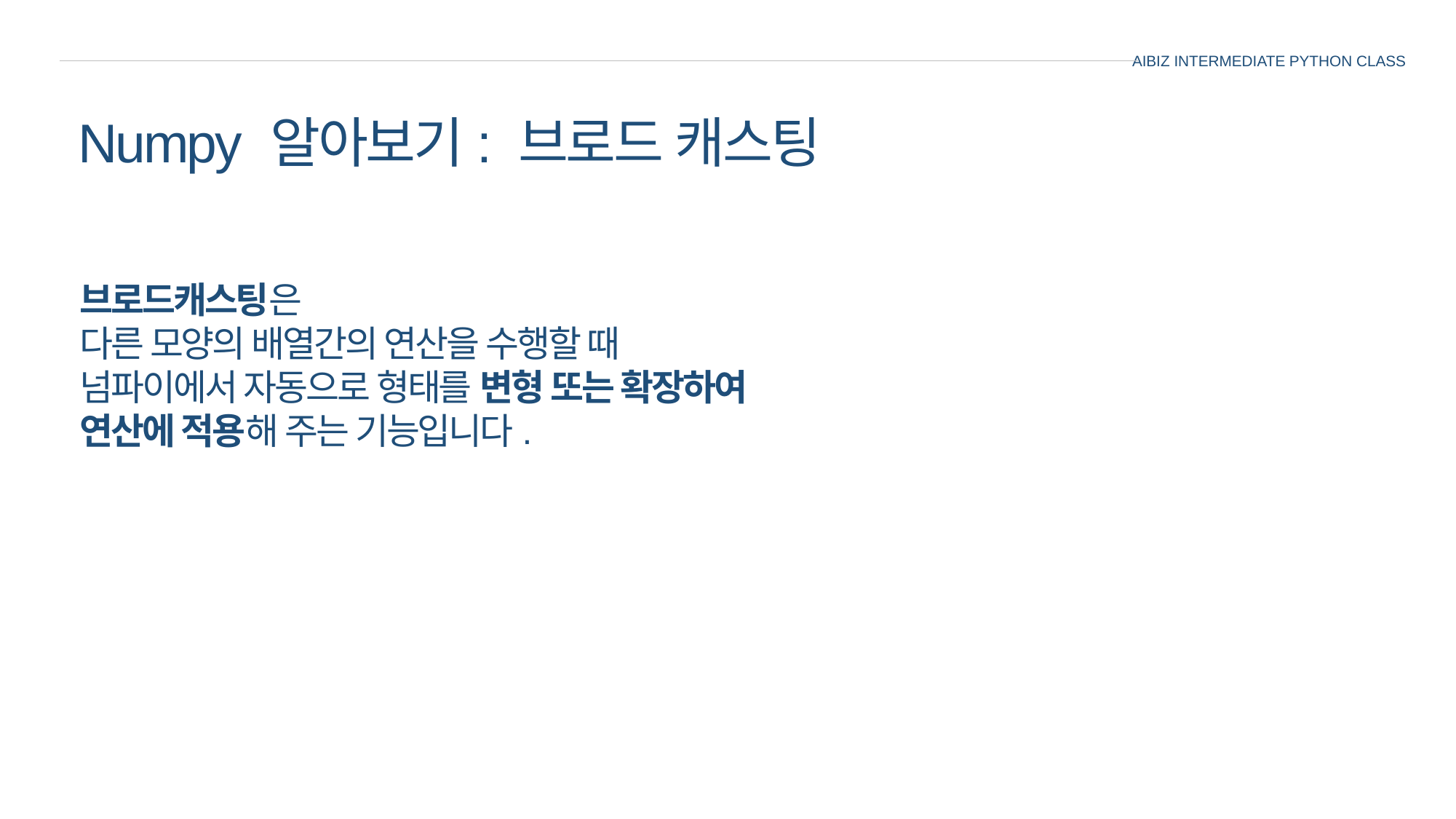

AIBIZ INTERMEDIATE PYTHON CLASS
Numpy 알아보기: 브로드 캐스팅
브로드캐스팅은
다른 모양의 배열간의 연산을 수행할 때
넘파이에서 자동으로 형태를 변형 또는 확장하여
연산에 적용해 주는 기능입니다.